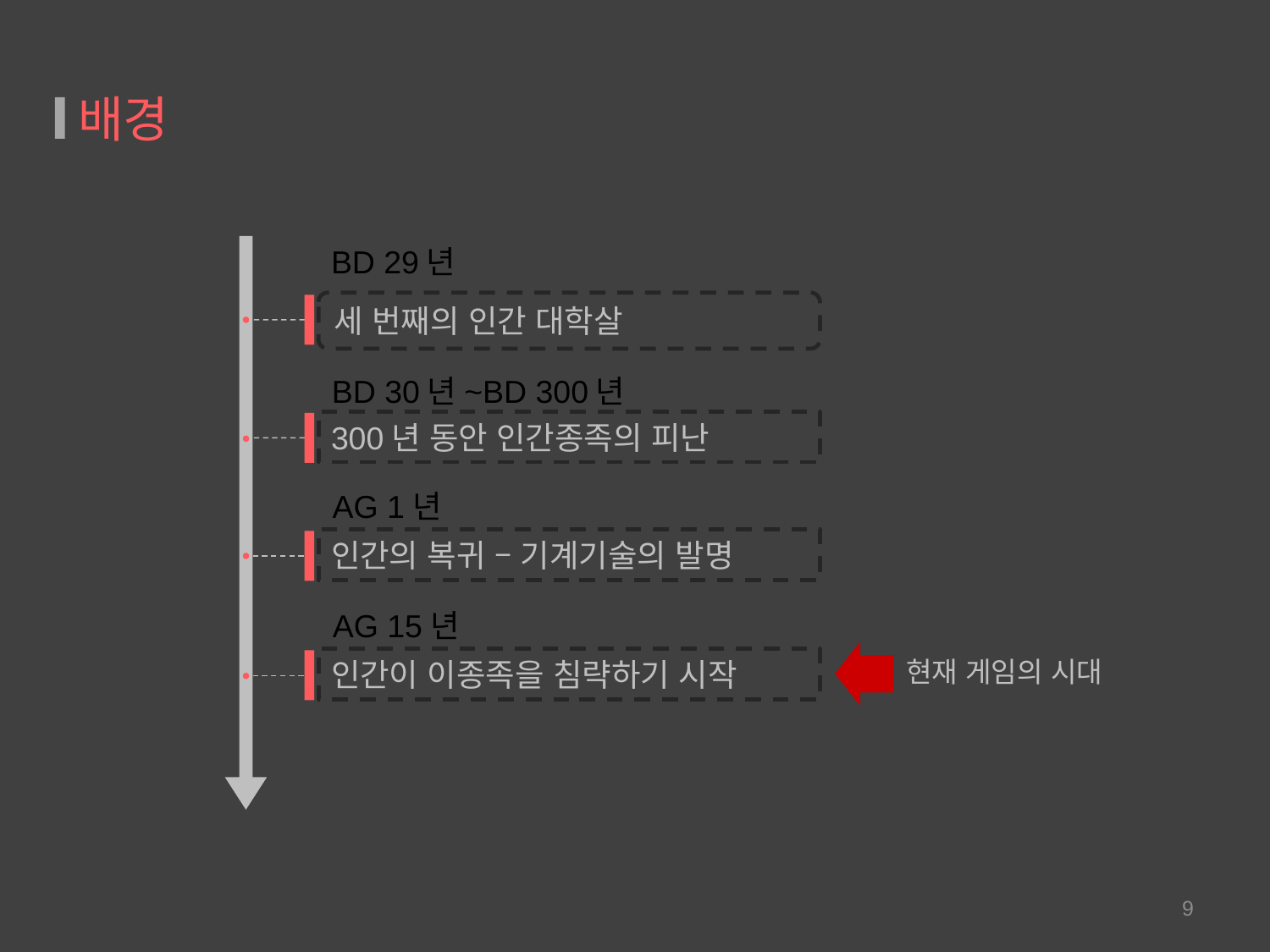

# 배경
세 번째의 인간 대학살

300년 동안 인간종족의 피난

인간의 복귀 – 기계기술의 발명

현재 게임의 시대
인간이 이종족을 침략하기 시작

BD 29년

BD 30년~BD 300년

AG 1년

AG 15년

9